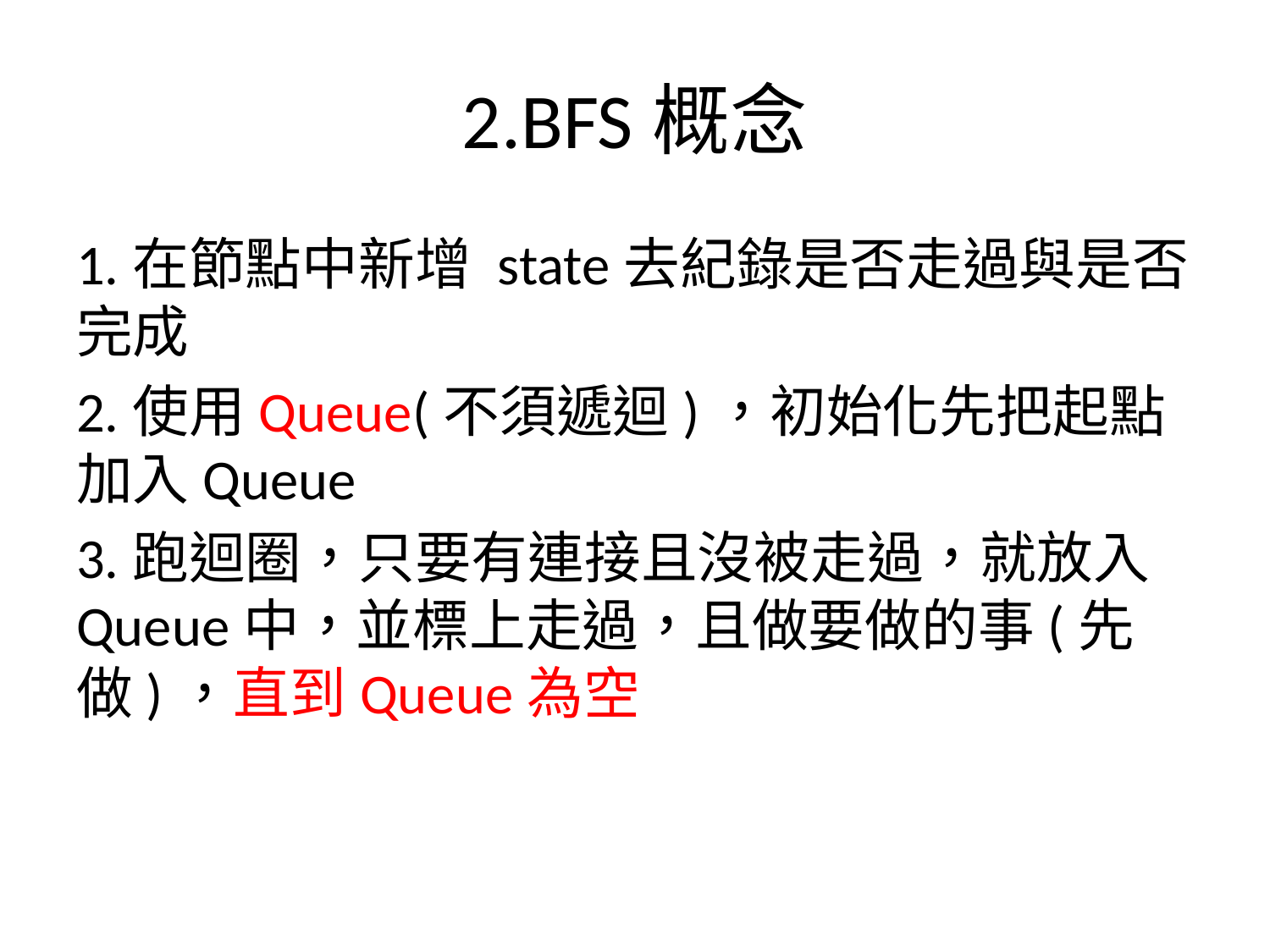

# 2.BFS概念
1.在節點中新增 state去紀錄是否走過與是否完成
2.使用Queue(不須遞迴)，初始化先把起點加入Queue
3.跑迴圈，只要有連接且沒被走過，就放入Queue中，並標上走過，且做要做的事(先做)，直到Queue為空